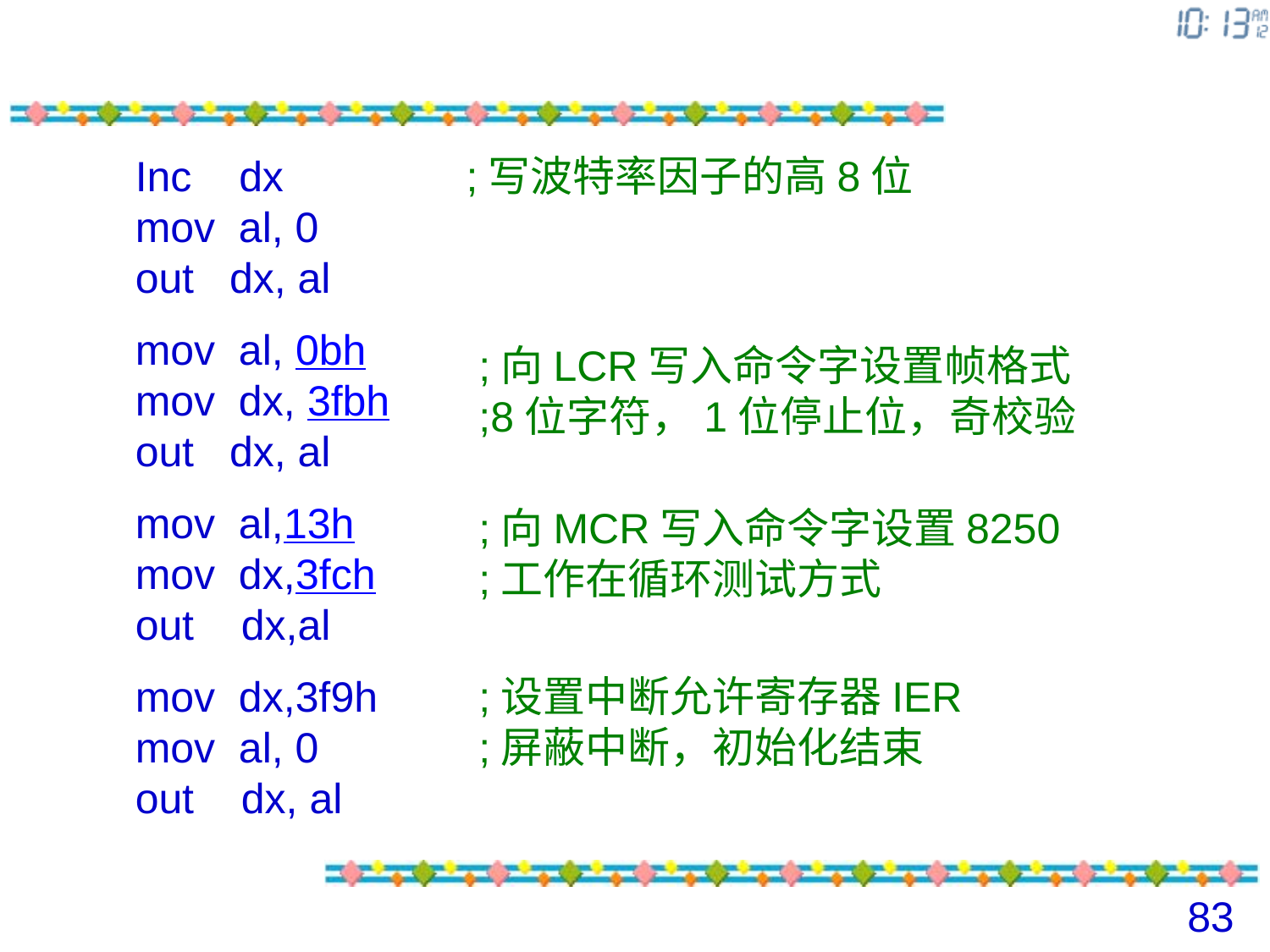

Inc    dx
mov  al, 0
out   dx, al
mov  al, 0bh
mov  dx, 3fbh
out   dx, al
mov  al,13h
mov  dx,3fch
out    dx,al
mov  dx,3f9h
mov  al, 0
out    dx, al
;写波特率因子的高8位
;向LCR写入命令字设置帧格式
;8位字符，1位停止位，奇校验
;向MCR写入命令字设置8250
;工作在循环测试方式
;设置中断允许寄存器IER
;屏蔽中断，初始化结束